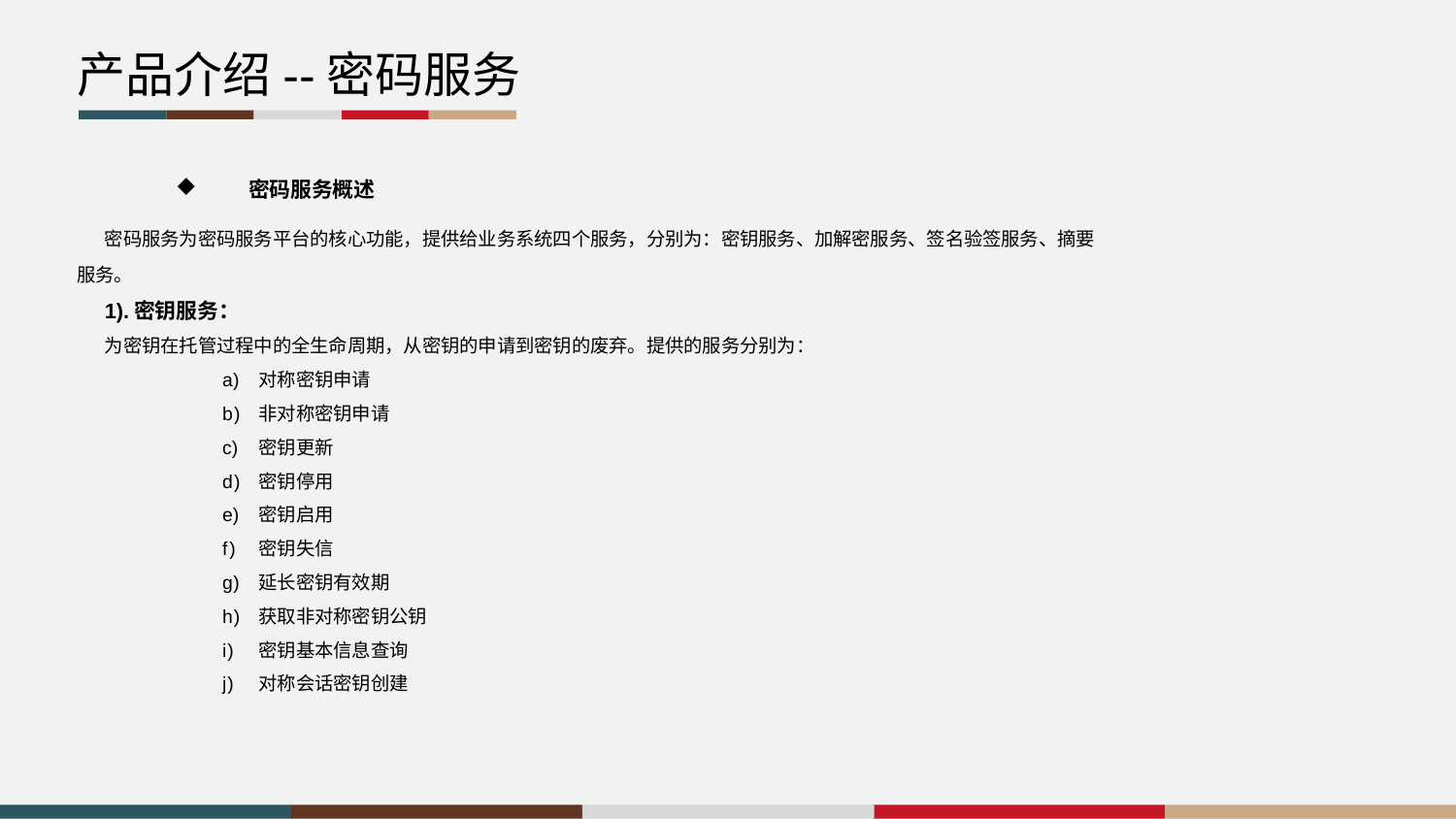

产品介绍--密码服务

密码服务概述
	密码服务为密码服务平台的核心功能，提供给业务系统四个服务，分别为：密钥服务、加解密服务、签名验签服务、摘要服务。
	1).密钥服务：
	为密钥在托管过程中的全生命周期，从密钥的申请到密钥的废弃。提供的服务分别为：
对称密钥申请
非对称密钥申请
密钥更新
密钥停用
密钥启用
密钥失信
延长密钥有效期
获取非对称密钥公钥
密钥基本信息查询
对称会话密钥创建